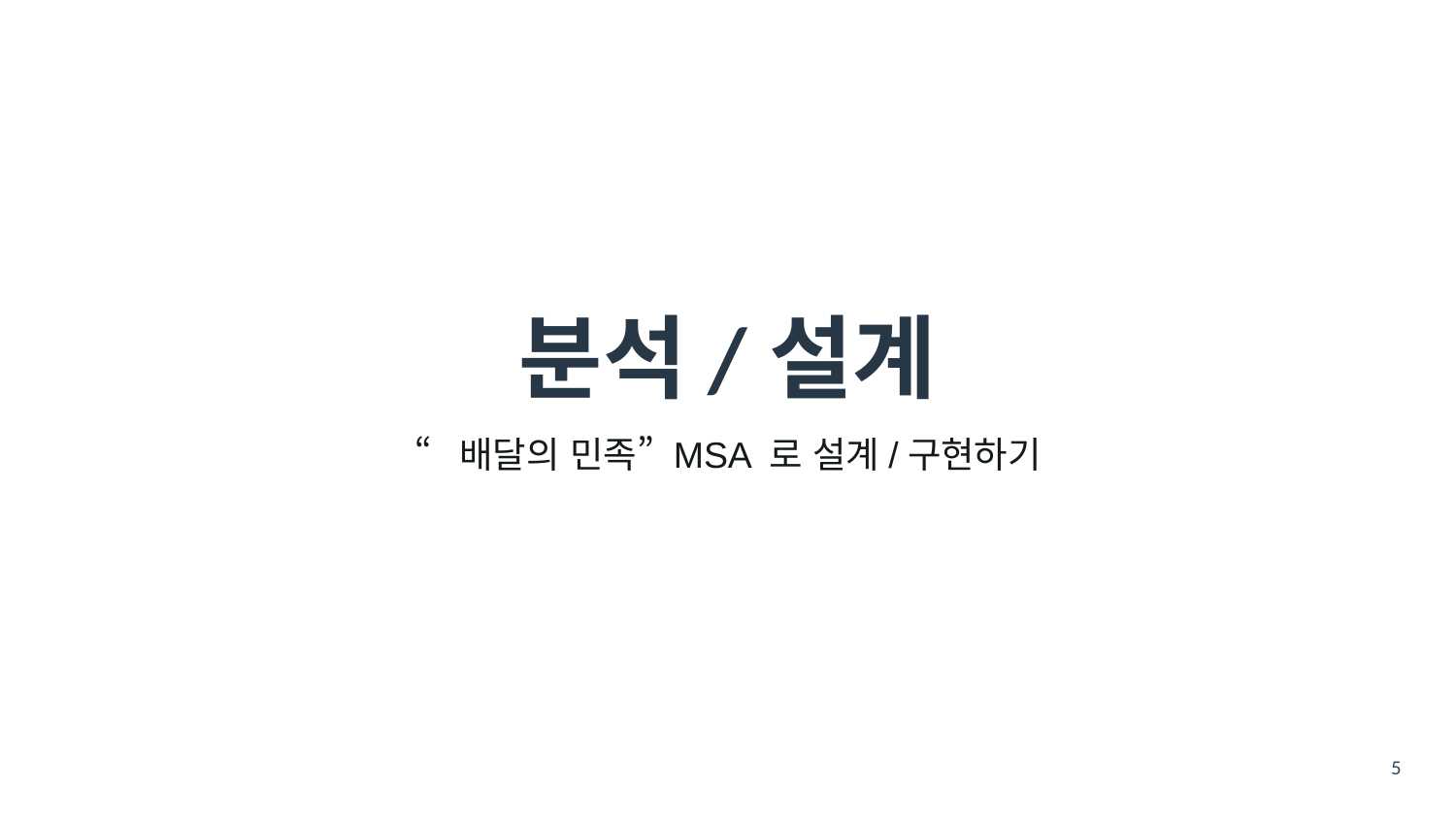

# 분석/설계
“배달의 민족” MSA 로 설계/구현하기